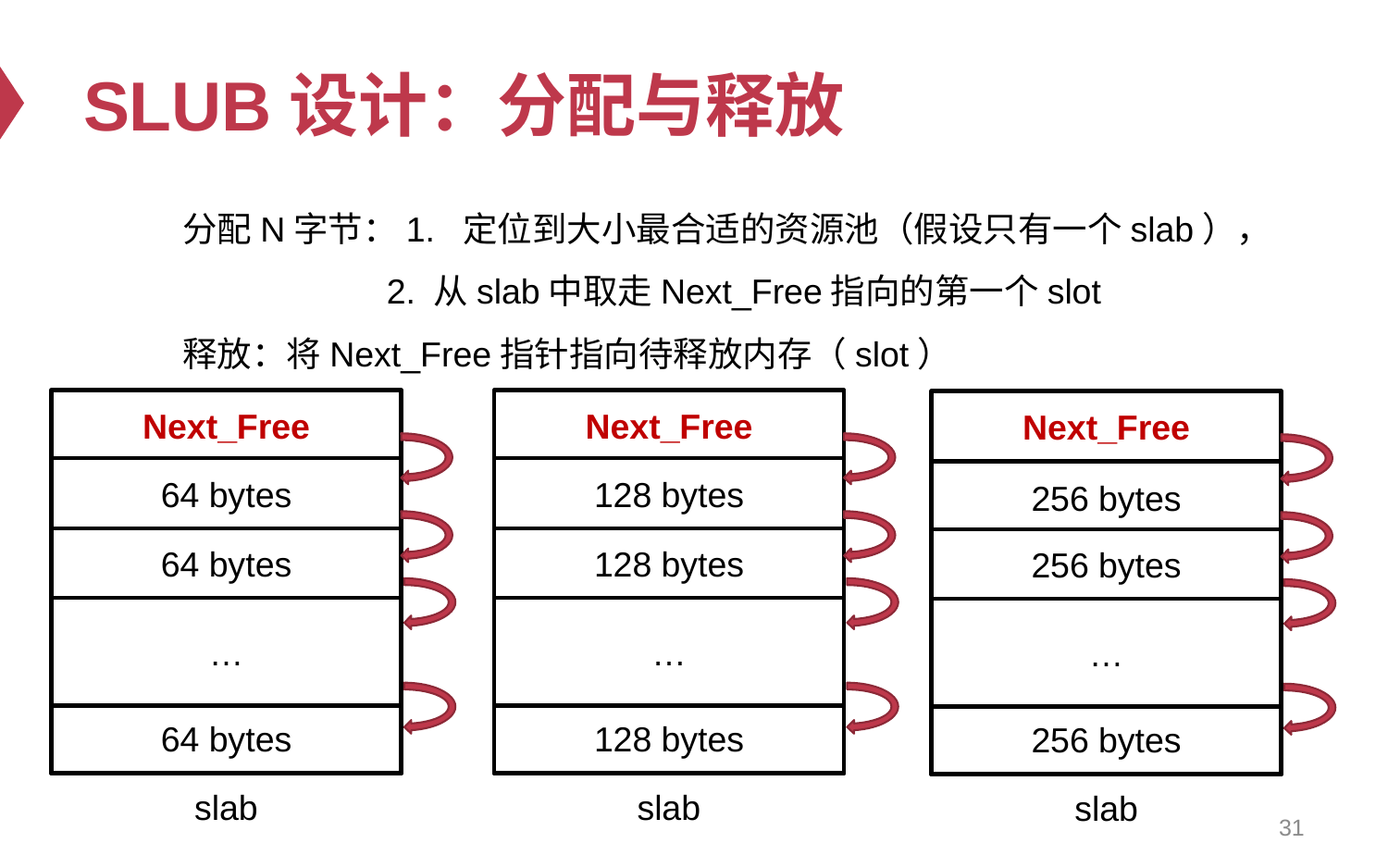

# SLUB设计：分配与释放
分配N字节：1.  定位到大小最合适的资源池（假设只有一个slab），
                     2. 从slab中取走Next_Free指向的第一个slot
释放：将Next_Free指针指向待释放内存（slot）
Next_Free
Next_Free
Next_Free

64 bytes
128 bytes
256 bytes

64 bytes
128 bytes
256 bytes

…
…
…

64 bytes
128 bytes
256 bytes
slab
slab
slab
31